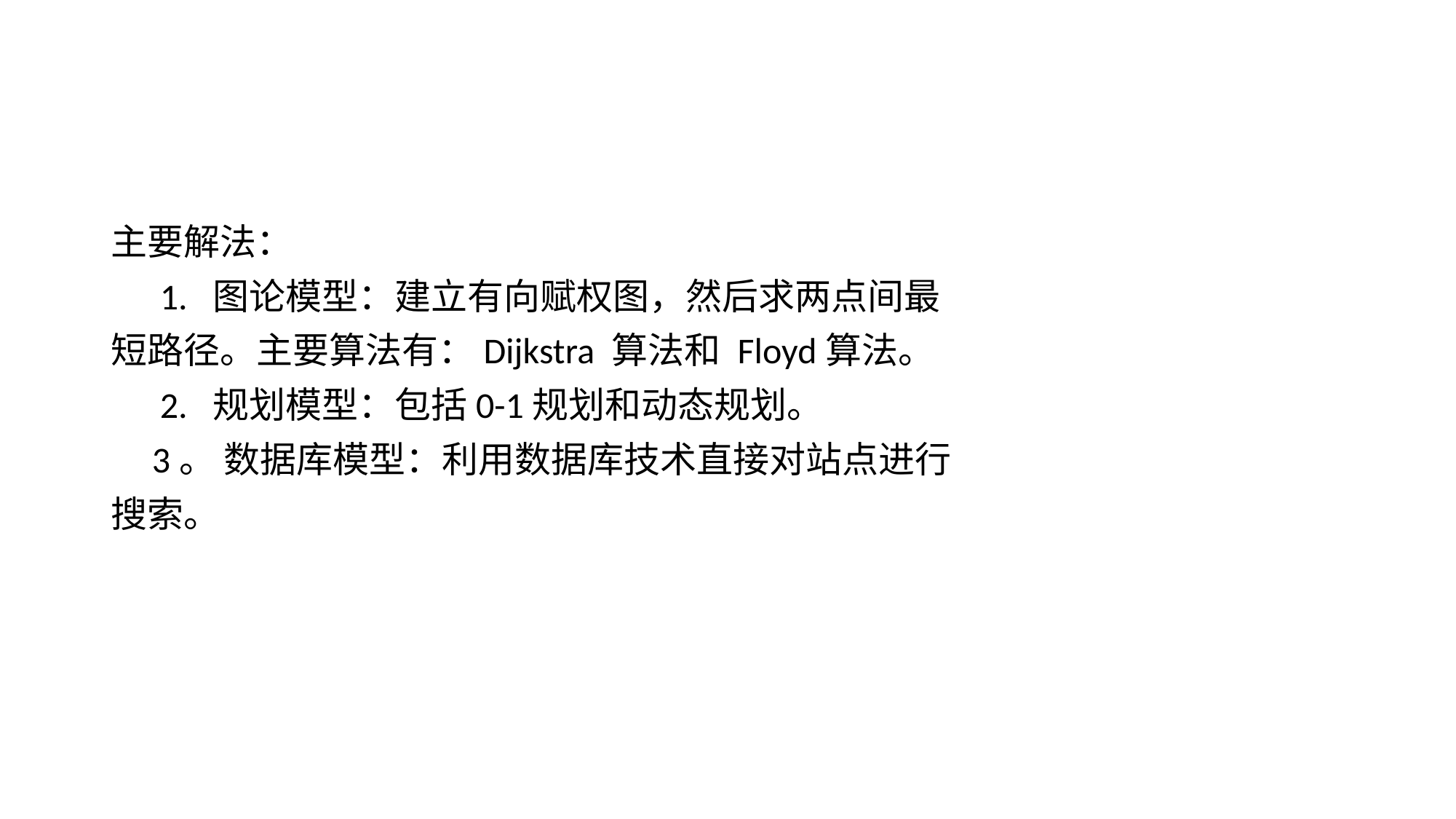

#
主要解法：
      1.  图论模型：建立有向赋权图，然后求两点间最
短路径。主要算法有：Dijkstra 算法和 Floyd算法。
      2.  规划模型：包括0-1规划和动态规划。
     3。 数据库模型：利用数据库技术直接对站点进行
搜索。